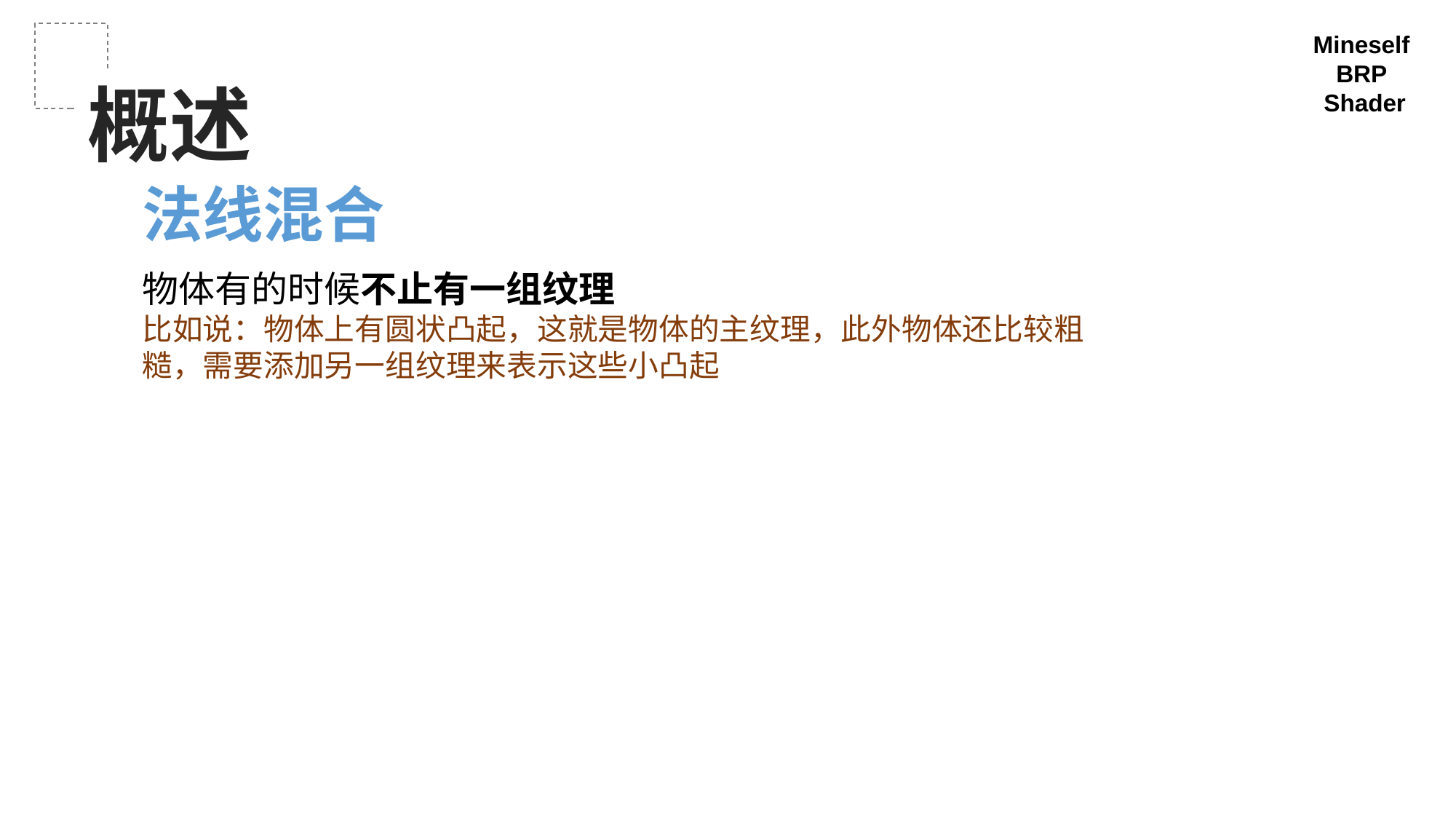

Mineself
BRP
Shader

概述
法线混合
物体有的时候不止有一组纹理
比如说：物体上有圆状凸起，这就是物体的主纹理，此外物体还比较粗糙，需要添加另一组纹理来表示这些小凸起